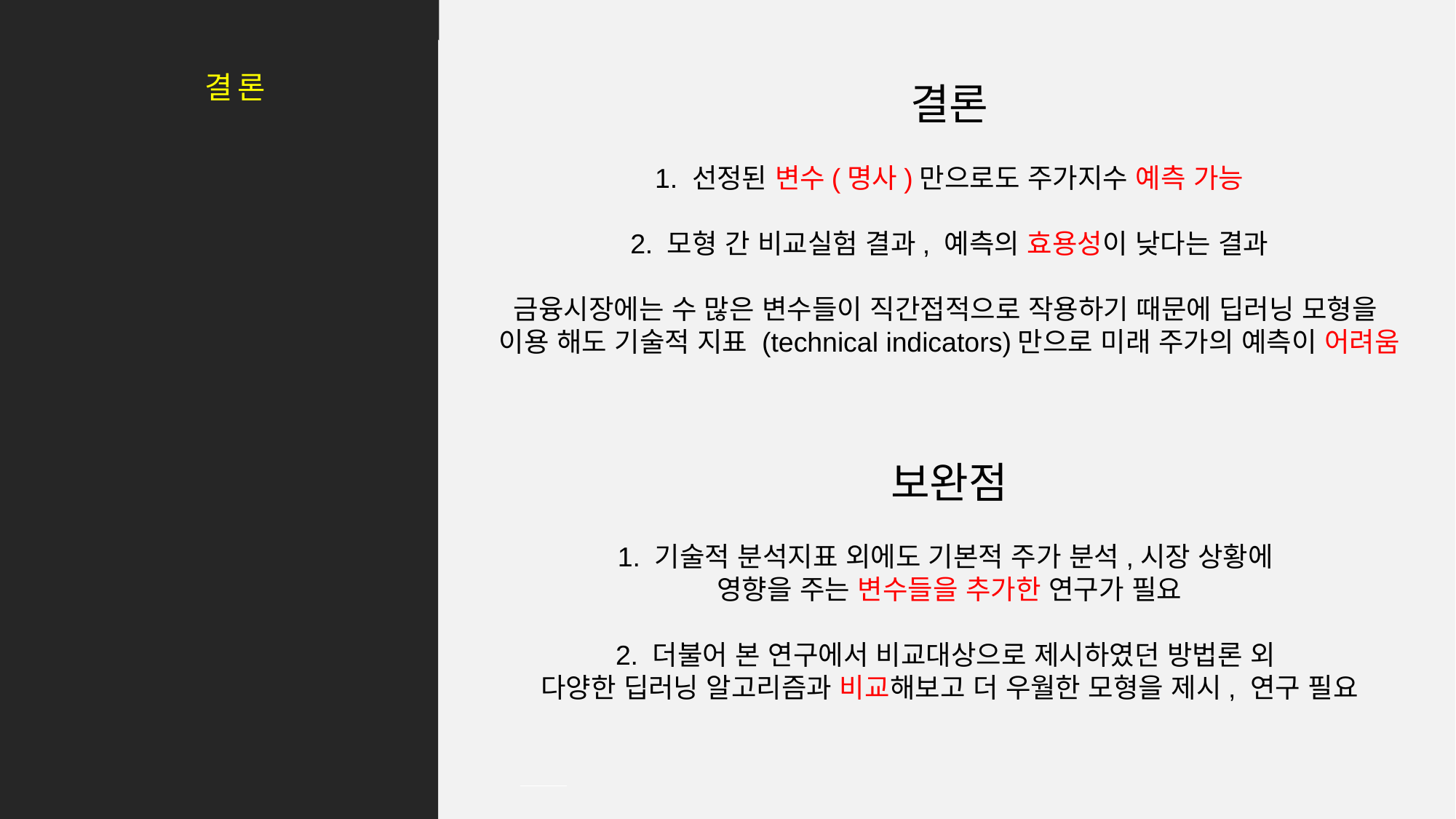

04
결론 &
발전방향
결론

1. 선정된 변수(명사)만으로도 주가지수 예측 가능

2. 모형 간 비교실험 결과, 예측의 효용성이 낮다는 결과

금융시장에는 수 많은 변수들이 직간접적으로 작용하기 때문에 딥러닝 모형을
이용 해도 기술적 지표 (technical indicators)만으로 미래 주가의 예측이 어려움

보완점

1. 기술적 분석지표 외에도 기본적 주가 분석,시장 상황에
영향을 주는 변수들을 추가한 연구가 필요

2. 더불어 본 연구에서 비교대상으로 제시하였던 방법론 외
다양한 딥러닝 알고리즘과 비교해보고 더 우월한 모형을 제시, 연구 필요

사진출처
:내 친구 옆에서 힘들어한다
1
2